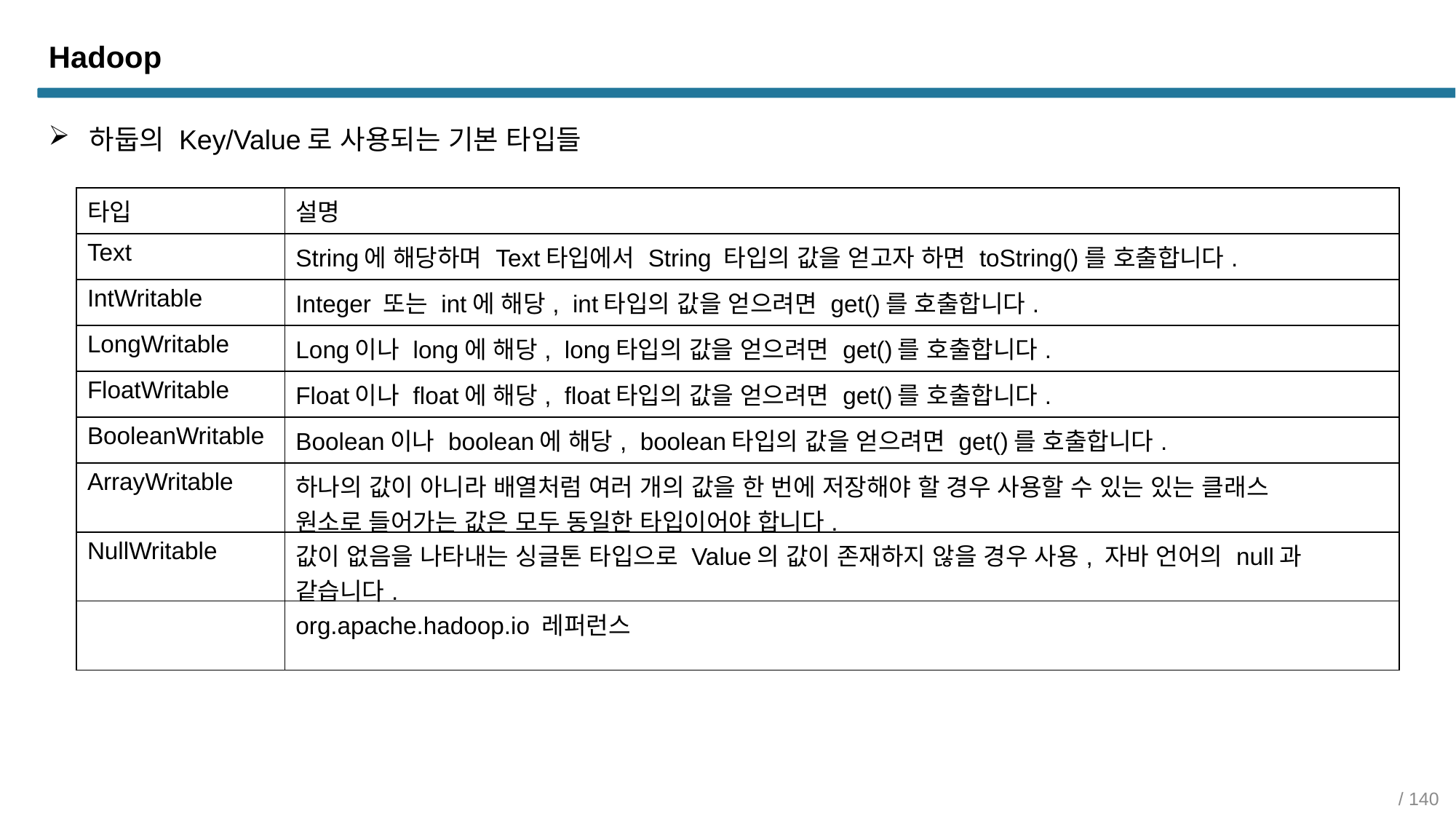

Hadoop
하둡의 Key/Value로 사용되는 기본 타입들
| 타입 | 설명 |
| --- | --- |
| Text | String에 해당하며 Text타입에서 String 타입의 값을 얻고자 하면 toString()를 호출합니다. |
| IntWritable | Integer 또는 int에 해당, int타입의 값을 얻으려면 get()를 호출합니다. |
| LongWritable | Long이나 long에 해당, long타입의 값을 얻으려면 get()를 호출합니다. |
| FloatWritable | Float이나 float에 해당, float타입의 값을 얻으려면 get()를 호출합니다. |
| BooleanWritable | Boolean이나 boolean에 해당, boolean타입의 값을 얻으려면 get()를 호출합니다. |
| ArrayWritable | 하나의 값이 아니라 배열처럼 여러 개의 값을 한 번에 저장해야 할 경우 사용할 수 있는 있는 클래스 원소로 들어가는 값은 모두 동일한 타입이어야 합니다. |
| NullWritable | 값이 없음을 나타내는 싱글톤 타입으로 Value의 값이 존재하지 않을 경우 사용, 자바 언어의 null과 같습니다. |
|  | org.apache.hadoop.io 레퍼런스 |
/ 140